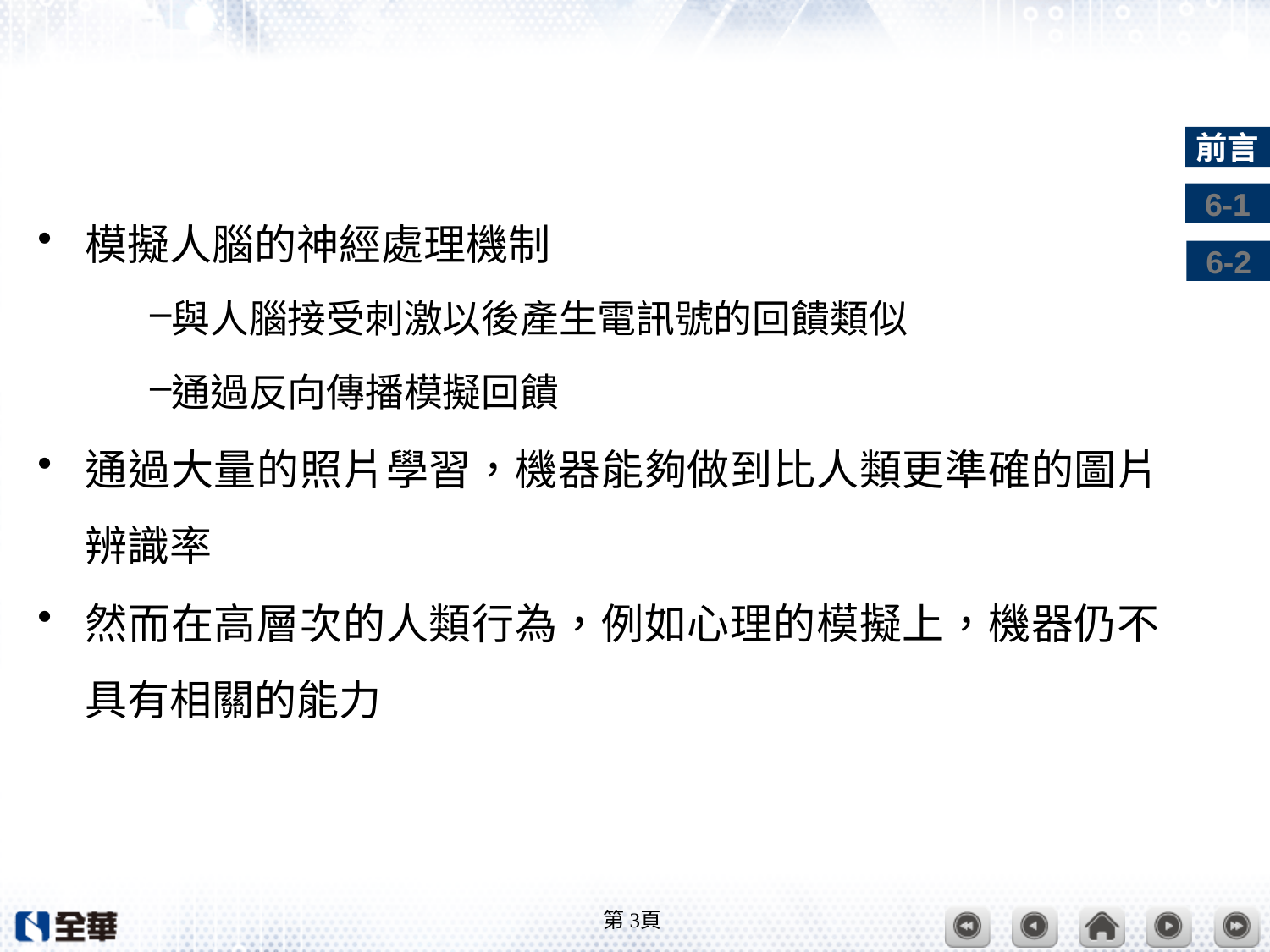

#
模擬人腦的神經處理機制
與人腦接受刺激以後產生電訊號的回饋類似
通過反向傳播模擬回饋
通過大量的照片學習，機器能夠做到比人類更準確的圖片辨識率
然而在高層次的人類行為，例如心理的模擬上，機器仍不具有相關的能力